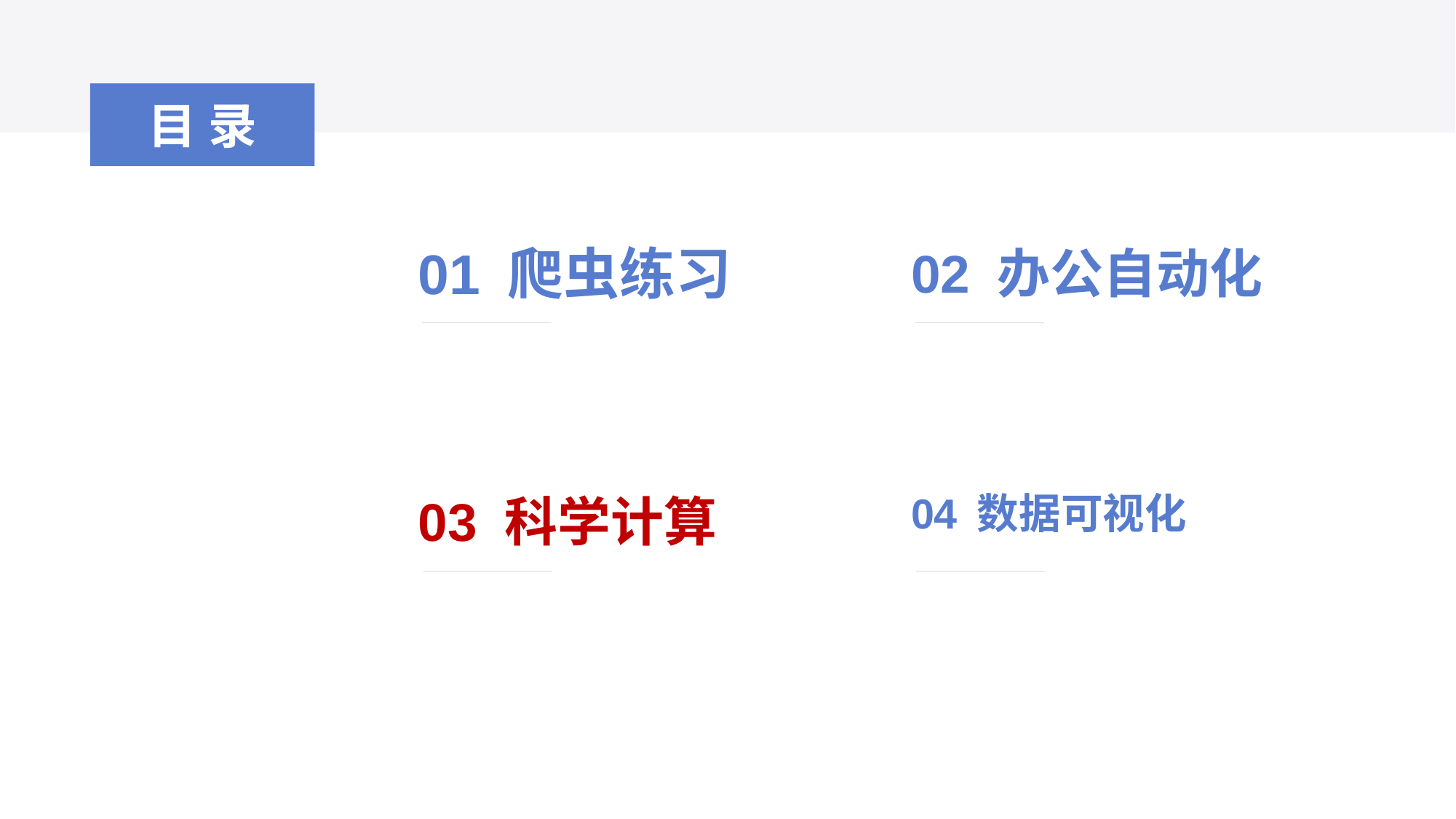

目录
01 爬虫练习
02 办公自动化

04 数据可视化
03 科学计算